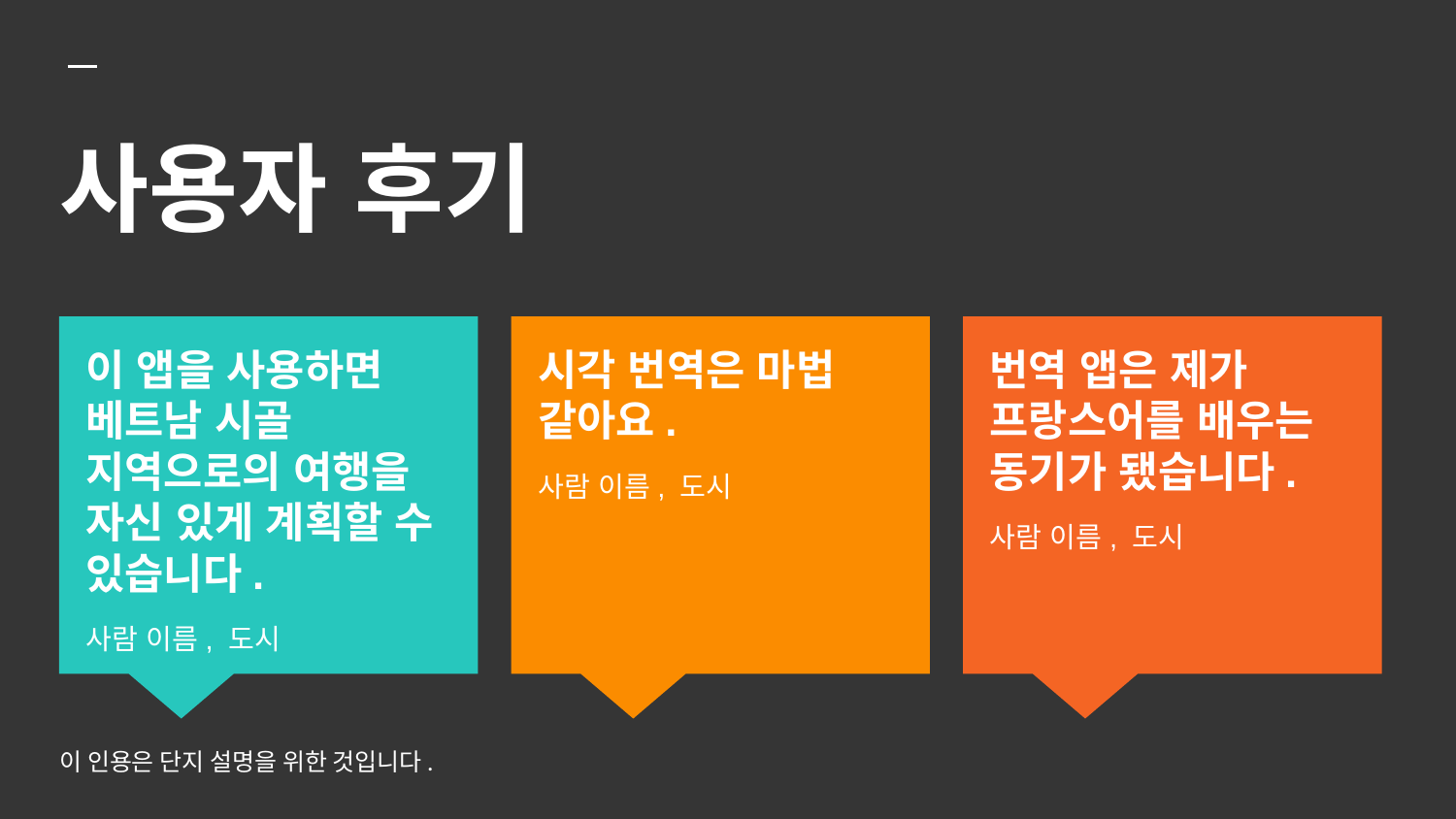

# 사용자 후기

이 앱을 사용하면 베트남 시골 지역으로의 여행을 자신 있게 계획할 수 있습니다.
사람 이름, 도시
시각 번역은 마법 같아요.
사람 이름, 도시
번역 앱은 제가 프랑스어를 배우는 동기가 됐습니다.
사람 이름, 도시
이 인용은 단지 설명을 위한 것입니다.